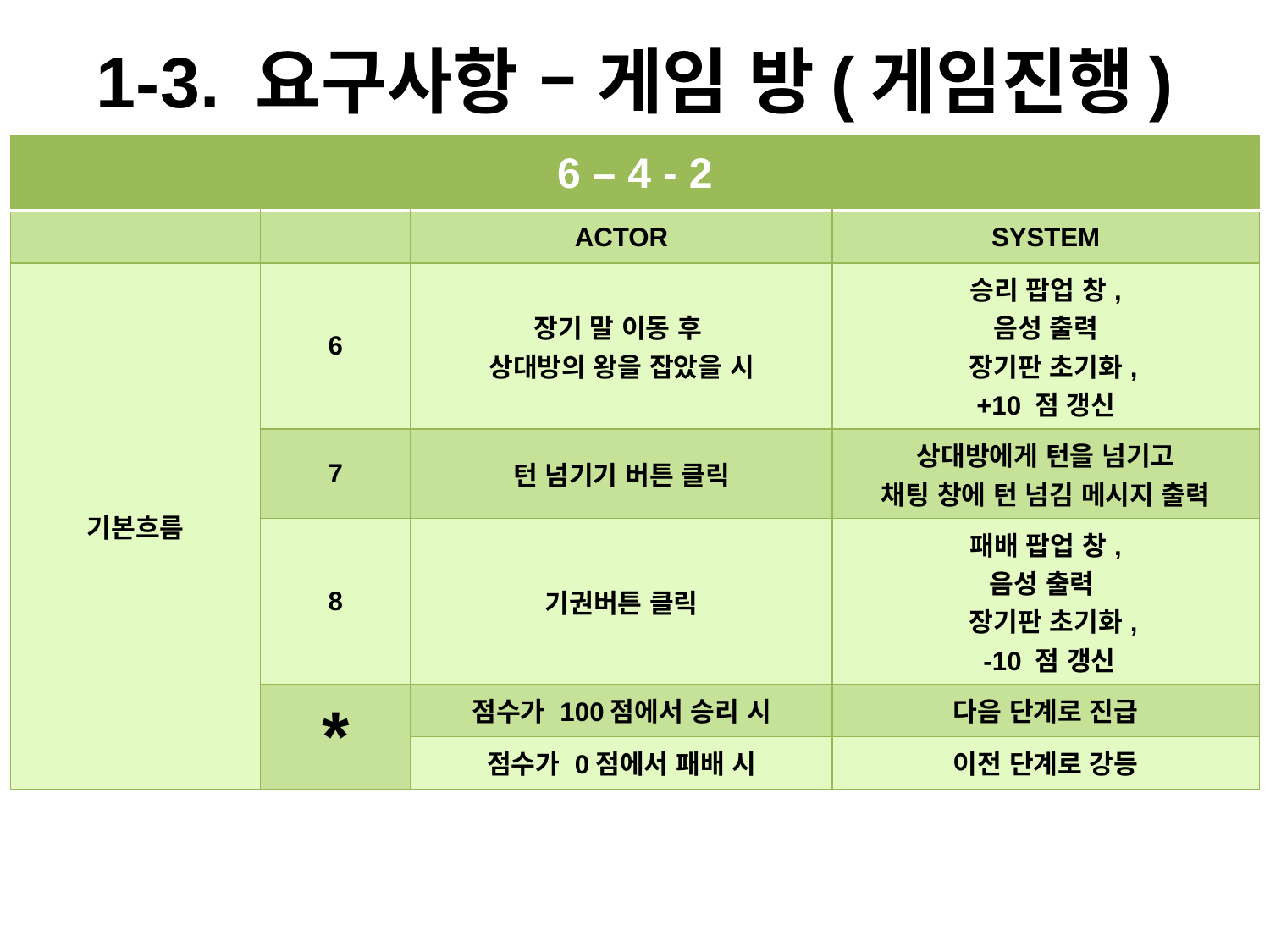

# 1-3. 요구사항 – 게임 방(게임진행)
| 6 – 4 - 2 |  |  |  |
| --- | --- | --- | --- |
|  |  | ACTOR | SYSTEM |
| 기본흐름 | 6 | 장기 말 이동 후 상대방의 왕을 잡았을 시 | 승리 팝업 창, 음성 출력 장기판 초기화, +10 점 갱신 |
|  | 7 | 턴 넘기기 버튼 클릭 | 상대방에게 턴을 넘기고 채팅 창에 턴 넘김 메시지 출력 |
|  | 8 | 기권버튼 클릭 | 패배 팝업 창, 음성 출력 장기판 초기화, -10 점 갱신 |
|  | \* | 점수가 100점에서 승리 시 | 다음 단계로 진급 |
|  |  | 점수가 0점에서 패배 시 | 이전 단계로 강등 |